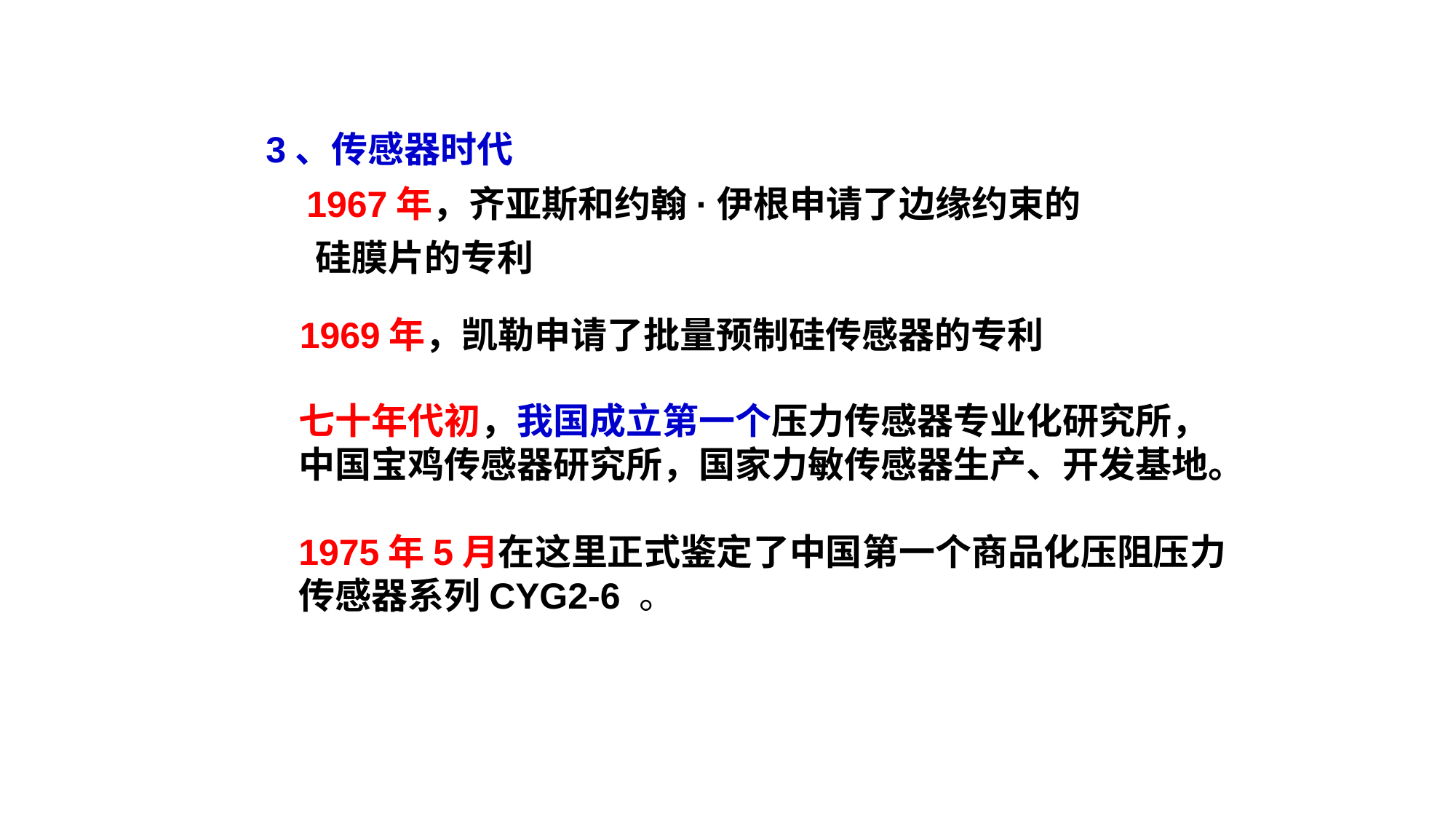

3、传感器时代
        1967年，齐亚斯和约翰·伊根申请了边缘约束的
          硅膜片的专利

1969年，凯勒申请了批量预制硅传感器的专利
七十年代初，我国成立第一个压力传感器专业化研究所，
中国宝鸡传感器研究所，国家力敏传感器生产、开发基地。

1975年5月在这里正式鉴定了中国第一个商品化压阻压力
传感器系列CYG2-6 。